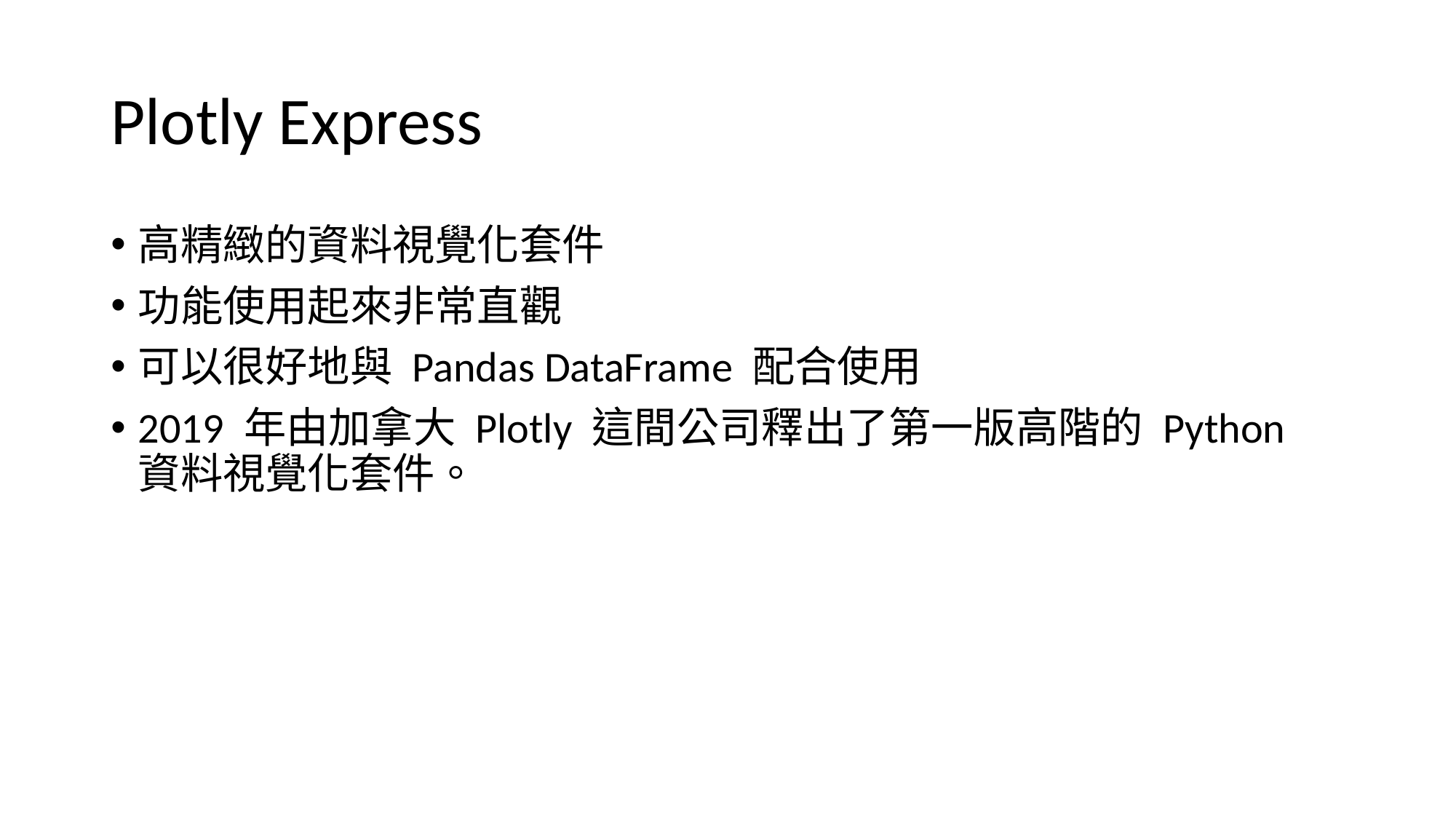

# Plotly Express
高精緻的資料視覺化套件
功能使用起來非常直觀
可以很好地與 Pandas DataFrame 配合使用
2019 年由加拿大 Plotly 這間公司釋出了第一版高階的 Python 資料視覺化套件。